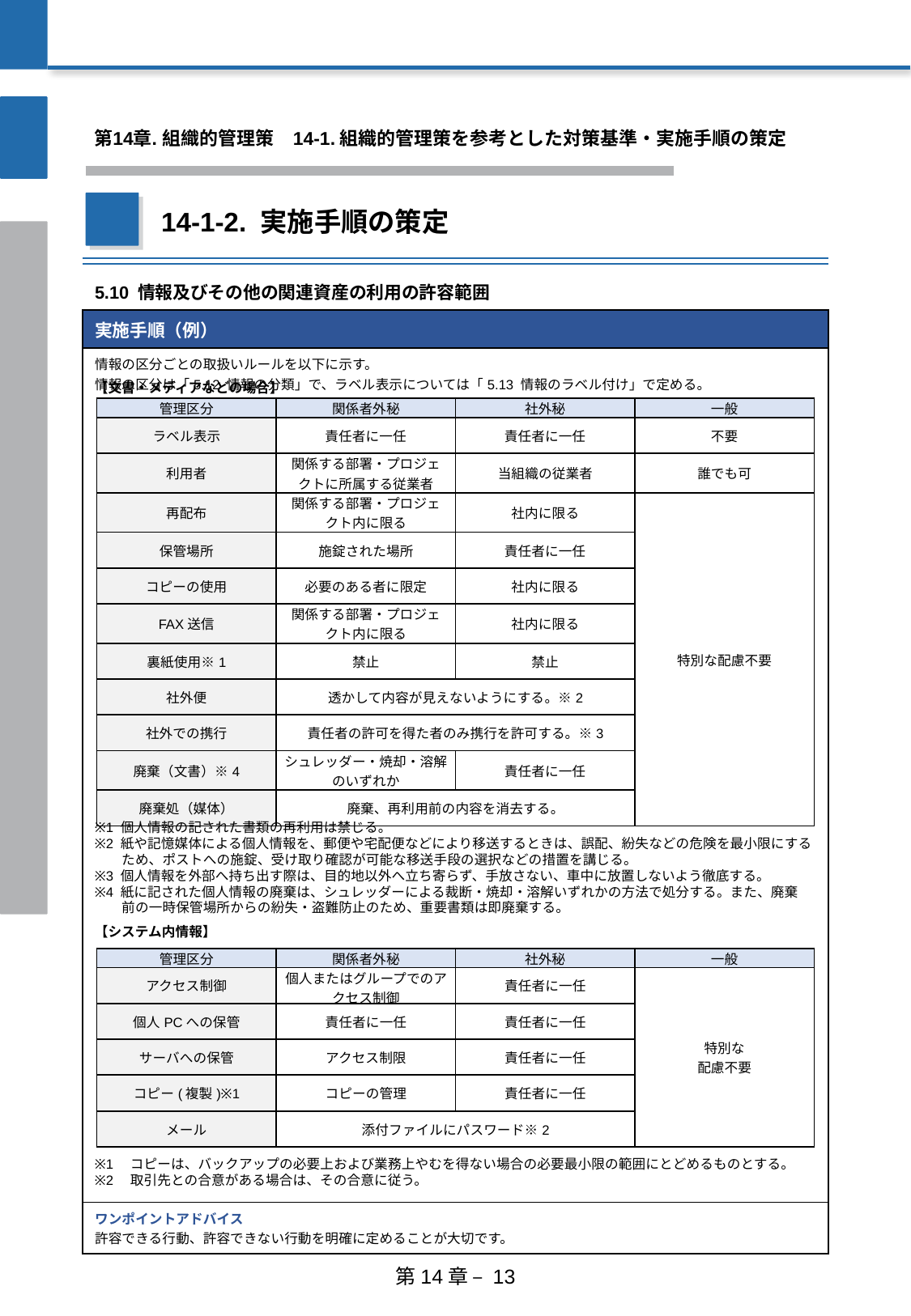

第14章. 組織的管理策
　14-1. 組織的管理策を参考とした対策基準・実施手順の策定
14-1-2. 実施手順の策定
| 5.10 情報及びその他の関連資産の利用の許容範囲 |
| --- |
| 実施手順（例） |
| 情報の区分ごとの取扱いルールを以下に示す。 情報の区分は「5.12 情報の分類」で、ラベル表示については「5.13 情報のラベル付け」で定める。 |
| ワンポイントアドバイス 許容できる行動、許容できない行動を明確に定めることが大切です。 |
【文書・メディアなどの場合】
| 管理区分 | 関係者外秘 | 社外秘 | 一般 |
| --- | --- | --- | --- |
| ラベル表示 | 責任者に一任 | 責任者に一任 | 不要 |
| 利用者 | 関係する部署・プロジェクトに所属する従業者 | 当組織の従業者 | 誰でも可 |
| 再配布 | 関係する部署・プロジェクト内に限る | 社内に限る | 特別な配慮不要 |
| 保管場所 | 施錠された場所 | 責任者に一任 |  |
| コピーの使用 | 必要のある者に限定 | 社内に限る |  |
| FAX送信 | 関係する部署・プロジェクト内に限る | 社内に限る |  |
| 裏紙使用※1 | 禁止 | 禁止 |  |
| 社外便 | 透かして内容が見えないようにする。※2 |  |  |
| 社外での携行 | 責任者の許可を得た者のみ携行を許可する。※3 |  |  |
| 廃棄（文書）※4 | シュレッダー・焼却・溶解のいずれか | 責任者に一任 |  |
| 廃棄処（媒体） | 廃棄、再利用前の内容を消去する。 |  |  |
※1 個人情報の記された書類の再利用は禁じる。
※2 紙や記憶媒体による個人情報を、郵便や宅配便などにより移送するときは、誤配、紛失などの危険を最小限にする
　　ため、ポストへの施錠、受け取り確認が可能な移送手段の選択などの措置を講じる。
※3 個人情報を外部へ持ち出す際は、目的地以外へ立ち寄らず、手放さない、車中に放置しないよう徹底する。
※4 紙に記された個人情報の廃棄は、シュレッダーによる裁断・焼却・溶解いずれかの方法で処分する。また、廃棄
　　前の一時保管場所からの紛失・盗難防止のため、重要書類は即廃棄する。
【システム内情報】
| 管理区分 | 関係者外秘 | 社外秘 | 一般 |
| --- | --- | --- | --- |
| アクセス制御 | 個人またはグループでのアクセス制御 | 責任者に一任 | 特別な 配慮不要 |
| 個人PCへの保管 | 責任者に一任 | 責任者に一任 |  |
| サーバへの保管 | アクセス制限 | 責任者に一任 |  |
| コピー(複製)※1 | コピーの管理 | 責任者に一任 |  |
| メール | 添付ファイルにパスワード※2 |  |  |
※1　コピーは、バックアップの必要上および業務上やむを得ない場合の必要最小限の範囲にとどめるものとする。
※2　取引先との合意がある場合は、その合意に従う。
第14章 – 13